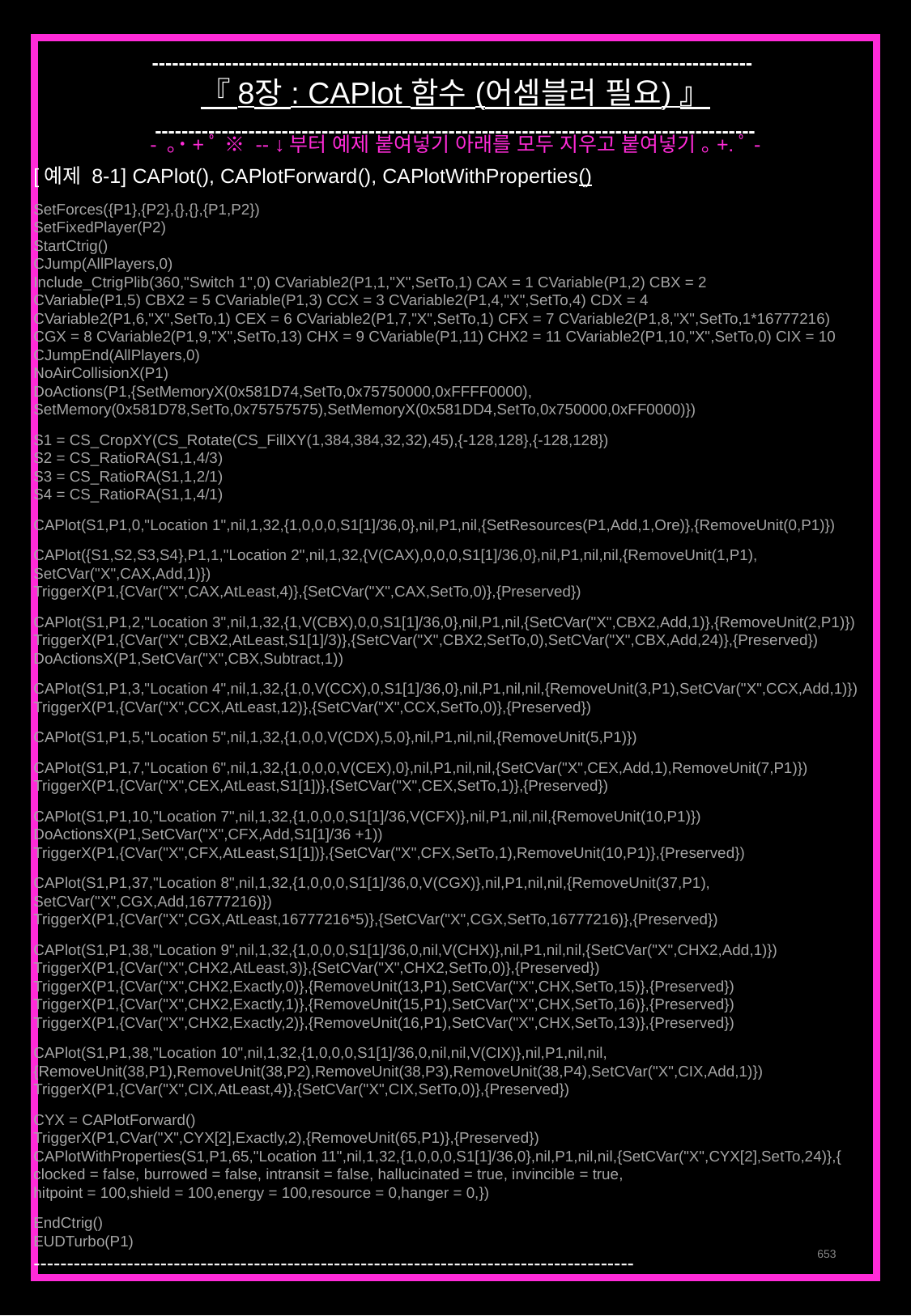

------------------------------------------------------------------------------------------
『 8장 : CAPlot 함수 (어셈블러 필요) 』
------------------------------------------------------------------------------------------
- ｡˙+ﾟ ※ -- ↓부터 예제 붙여넣기 아래를 모두 지우고 붙여넣기 ｡+.ﾟ-
[예제 8-1] CAPlot(), CAPlotForward(), CAPlotWithProperties()

SetForces({P1},{P2},{},{},{P1,P2})
SetFixedPlayer(P2)
StartCtrig()
CJump(AllPlayers,0)
Include_CtrigPlib(360,"Switch 1",0) CVariable2(P1,1,"X",SetTo,1) CAX = 1 CVariable(P1,2) CBX = 2
CVariable(P1,5) CBX2 = 5 CVariable(P1,3) CCX = 3 CVariable2(P1,4,"X",SetTo,4) CDX = 4
CVariable2(P1,6,"X",SetTo,1) CEX = 6 CVariable2(P1,7,"X",SetTo,1) CFX = 7 CVariable2(P1,8,"X",SetTo,1*16777216)
CGX = 8 CVariable2(P1,9,"X",SetTo,13) CHX = 9 CVariable(P1,11) CHX2 = 11 CVariable2(P1,10,"X",SetTo,0) CIX = 10
CJumpEnd(AllPlayers,0)
NoAirCollisionX(P1)
DoActions(P1,{SetMemoryX(0x581D74,SetTo,0x75750000,0xFFFF0000),
SetMemory(0x581D78,SetTo,0x75757575),SetMemoryX(0x581DD4,SetTo,0x750000,0xFF0000)})

S1 = CS_CropXY(CS_Rotate(CS_FillXY(1,384,384,32,32),45),{-128,128},{-128,128})
S2 = CS_RatioRA(S1,1,4/3)
S3 = CS_RatioRA(S1,1,2/1)
S4 = CS_RatioRA(S1,1,4/1)

CAPlot(S1,P1,0,"Location 1",nil,1,32,{1,0,0,0,S1[1]/36,0},nil,P1,nil,{SetResources(P1,Add,1,Ore)},{RemoveUnit(0,P1)})

CAPlot({S1,S2,S3,S4},P1,1,"Location 2",nil,1,32,{V(CAX),0,0,0,S1[1]/36,0},nil,P1,nil,nil,{RemoveUnit(1,P1),
SetCVar("X",CAX,Add,1)})
TriggerX(P1,{CVar("X",CAX,AtLeast,4)},{SetCVar("X",CAX,SetTo,0)},{Preserved})

CAPlot(S1,P1,2,"Location 3",nil,1,32,{1,V(CBX),0,0,S1[1]/36,0},nil,P1,nil,{SetCVar("X",CBX2,Add,1)},{RemoveUnit(2,P1)})
TriggerX(P1,{CVar("X",CBX2,AtLeast,S1[1]/3)},{SetCVar("X",CBX2,SetTo,0),SetCVar("X",CBX,Add,24)},{Preserved})
DoActionsX(P1,SetCVar("X",CBX,Subtract,1))

CAPlot(S1,P1,3,"Location 4",nil,1,32,{1,0,V(CCX),0,S1[1]/36,0},nil,P1,nil,nil,{RemoveUnit(3,P1),SetCVar("X",CCX,Add,1)})
TriggerX(P1,{CVar("X",CCX,AtLeast,12)},{SetCVar("X",CCX,SetTo,0)},{Preserved})

CAPlot(S1,P1,5,"Location 5",nil,1,32,{1,0,0,V(CDX),5,0},nil,P1,nil,nil,{RemoveUnit(5,P1)})

CAPlot(S1,P1,7,"Location 6",nil,1,32,{1,0,0,0,V(CEX),0},nil,P1,nil,nil,{SetCVar("X",CEX,Add,1),RemoveUnit(7,P1)})
TriggerX(P1,{CVar("X",CEX,AtLeast,S1[1])},{SetCVar("X",CEX,SetTo,1)},{Preserved})

CAPlot(S1,P1,10,"Location 7",nil,1,32,{1,0,0,0,S1[1]/36,V(CFX)},nil,P1,nil,nil,{RemoveUnit(10,P1)})
DoActionsX(P1,SetCVar("X",CFX,Add,S1[1]/36 +1))
TriggerX(P1,{CVar("X",CFX,AtLeast,S1[1])},{SetCVar("X",CFX,SetTo,1),RemoveUnit(10,P1)},{Preserved})

CAPlot(S1,P1,37,"Location 8",nil,1,32,{1,0,0,0,S1[1]/36,0,V(CGX)},nil,P1,nil,nil,{RemoveUnit(37,P1),
SetCVar("X",CGX,Add,16777216)})
TriggerX(P1,{CVar("X",CGX,AtLeast,16777216*5)},{SetCVar("X",CGX,SetTo,16777216)},{Preserved})

CAPlot(S1,P1,38,"Location 9",nil,1,32,{1,0,0,0,S1[1]/36,0,nil,V(CHX)},nil,P1,nil,nil,{SetCVar("X",CHX2,Add,1)})
TriggerX(P1,{CVar("X",CHX2,AtLeast,3)},{SetCVar("X",CHX2,SetTo,0)},{Preserved})
TriggerX(P1,{CVar("X",CHX2,Exactly,0)},{RemoveUnit(13,P1),SetCVar("X",CHX,SetTo,15)},{Preserved})
TriggerX(P1,{CVar("X",CHX2,Exactly,1)},{RemoveUnit(15,P1),SetCVar("X",CHX,SetTo,16)},{Preserved})
TriggerX(P1,{CVar("X",CHX2,Exactly,2)},{RemoveUnit(16,P1),SetCVar("X",CHX,SetTo,13)},{Preserved})

CAPlot(S1,P1,38,"Location 10",nil,1,32,{1,0,0,0,S1[1]/36,0,nil,nil,V(CIX)},nil,P1,nil,nil,
{RemoveUnit(38,P1),RemoveUnit(38,P2),RemoveUnit(38,P3),RemoveUnit(38,P4),SetCVar("X",CIX,Add,1)})
TriggerX(P1,{CVar("X",CIX,AtLeast,4)},{SetCVar("X",CIX,SetTo,0)},{Preserved})

CYX = CAPlotForward()
TriggerX(P1,CVar("X",CYX[2],Exactly,2),{RemoveUnit(65,P1)},{Preserved})
CAPlotWithProperties(S1,P1,65,"Location 11",nil,1,32,{1,0,0,0,S1[1]/36,0},nil,P1,nil,nil,{SetCVar("X",CYX[2],SetTo,24)},{
clocked = false, burrowed = false, intransit = false, hallucinated = true, invincible = true,
hitpoint = 100,shield = 100,energy = 100,resource = 0,hanger = 0,})

EndCtrig()
EUDTurbo(P1)
------------------------------------------------------------------------------------------
653